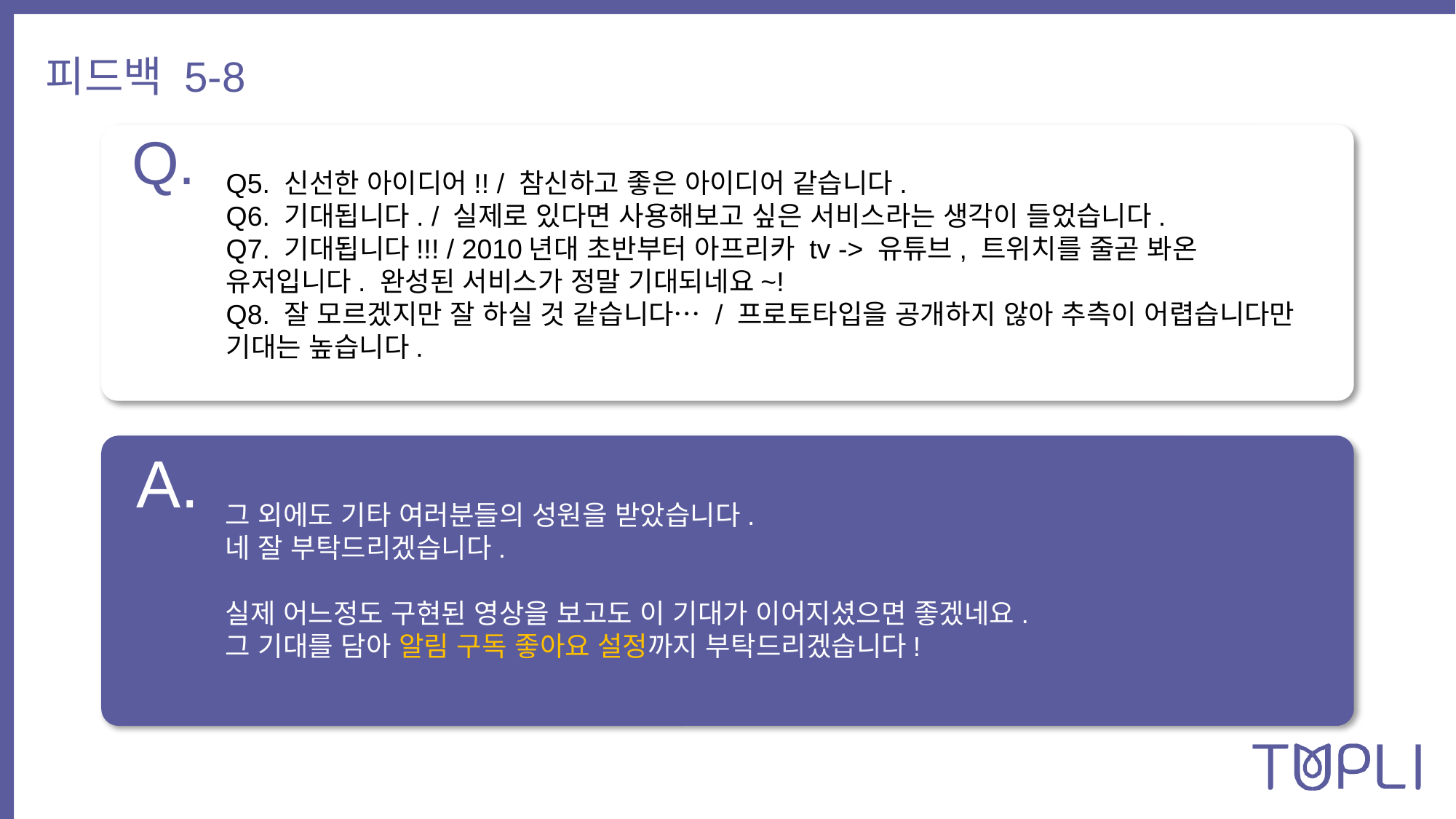

피드백 5-8
Q.

Q5. 신선한 아이디어!! / 참신하고 좋은 아이디어 같습니다.
Q6. 기대됩니다. / 실제로 있다면 사용해보고 싶은 서비스라는 생각이 들었습니다.
Q7. 기대됩니다!!! / 2010년대 초반부터 아프리카 tv -> 유튜브, 트위치를 줄곧 봐온 유저입니다. 완성된 서비스가 정말 기대되네요~!
Q8. 잘 모르겠지만 잘 하실 것 같습니다… / 프로토타입을 공개하지 않아 추측이 어렵습니다만 기대는 높습니다.

A.
그 외에도 기타 여러분들의 성원을 받았습니다.
네 잘 부탁드리겠습니다.

실제 어느정도 구현된 영상을 보고도 이 기대가 이어지셨으면 좋겠네요.
그 기대를 담아 알림 구독 좋아요 설정까지 부탁드리겠습니다!